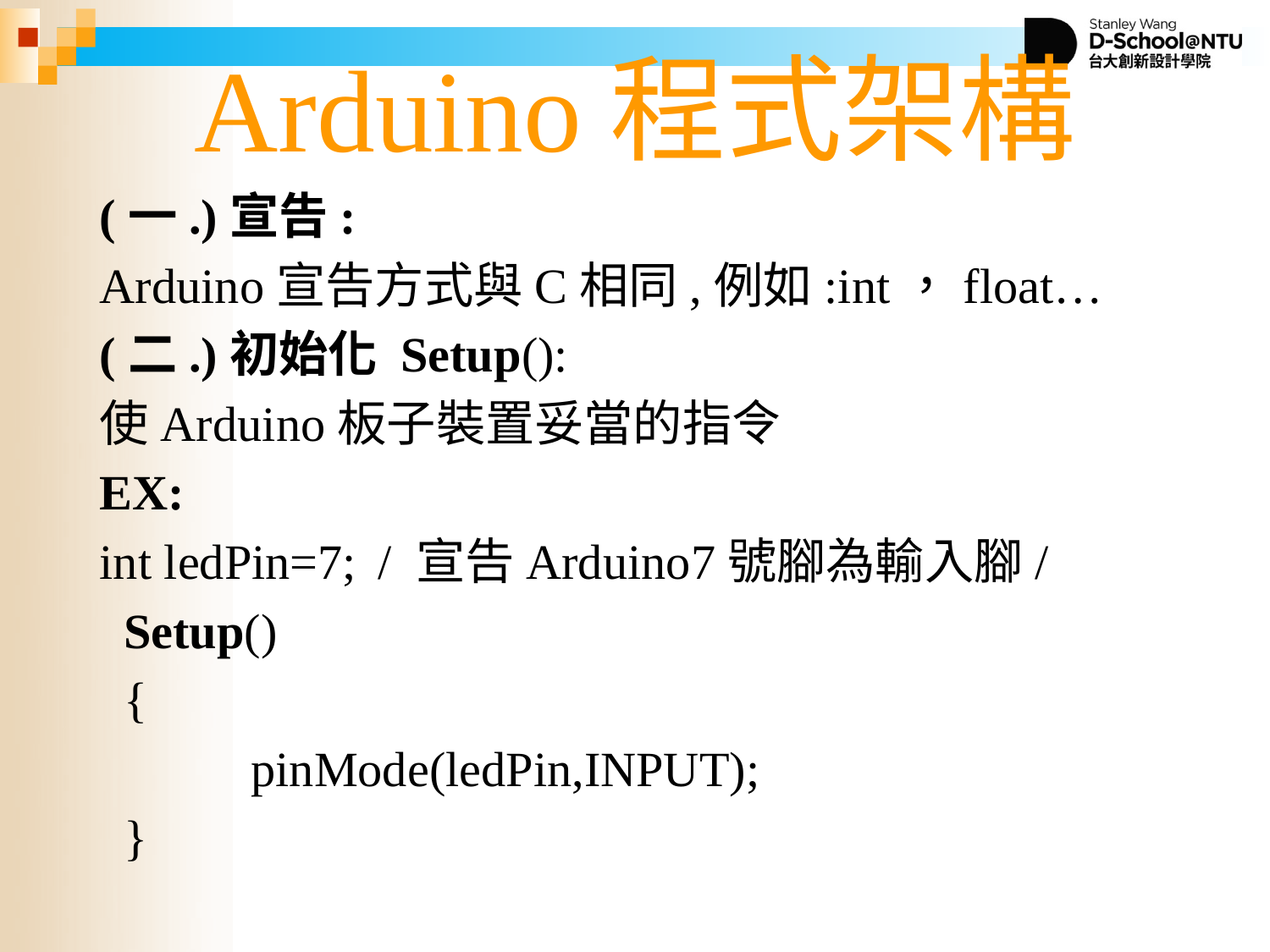

# Arduino程式架構
(一.)宣告:
Arduino宣告方式與C相同,例如:int，float…
(二.)初始化 Setup():
使Arduino板子裝置妥當的指令
EX:
int ledPin=7;	/ 宣告Arduino7號腳為輸入腳/
	Setup()
	{
		pinMode(ledPin,INPUT);
	}